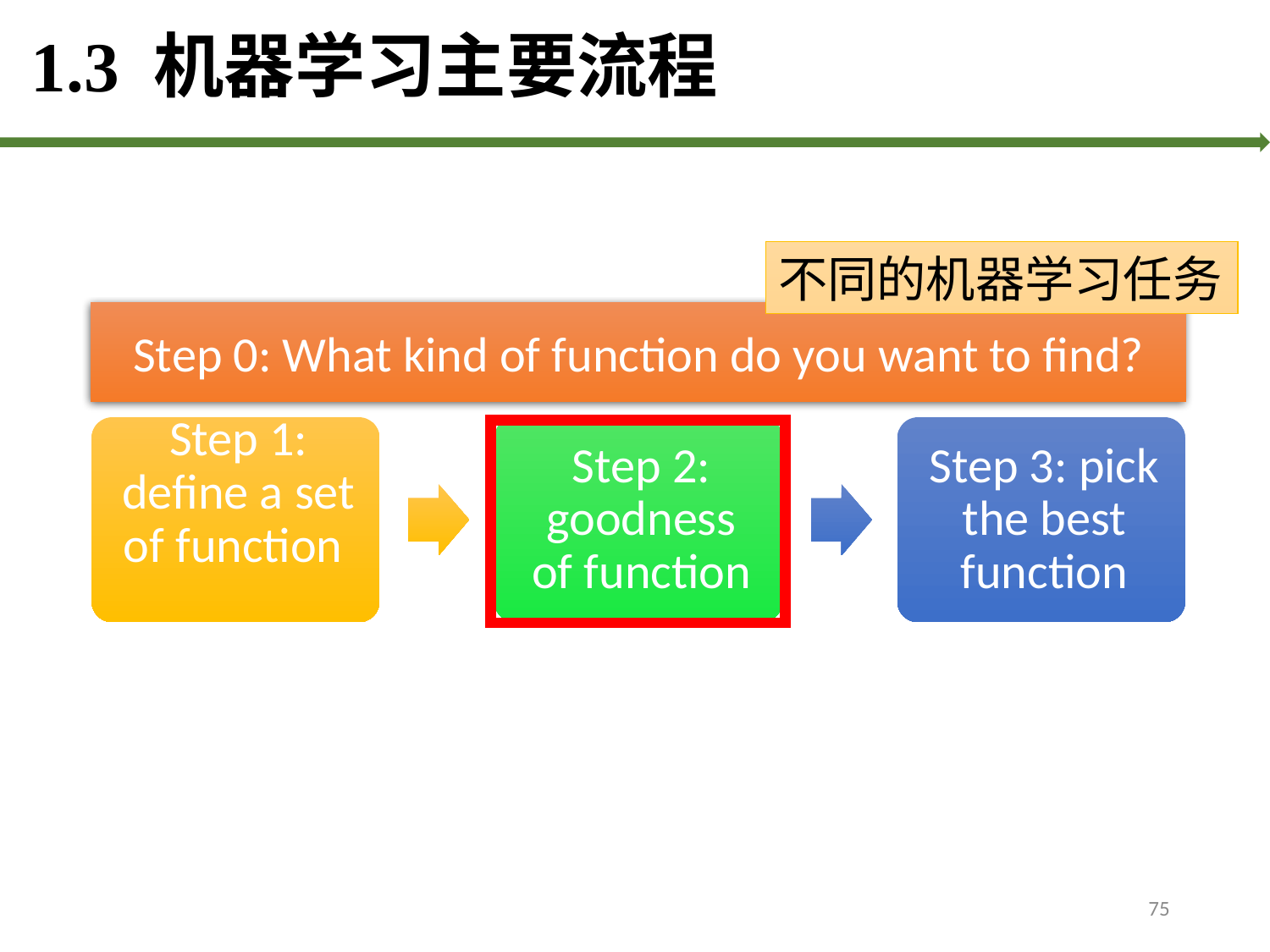

# 1.3 机器学习主要流程

Step 1: define a set of function

Step 2: goodness of function

Step 3: pick the best function
不同的机器学习任务

Step 0: What kind of function do you want to find?

75